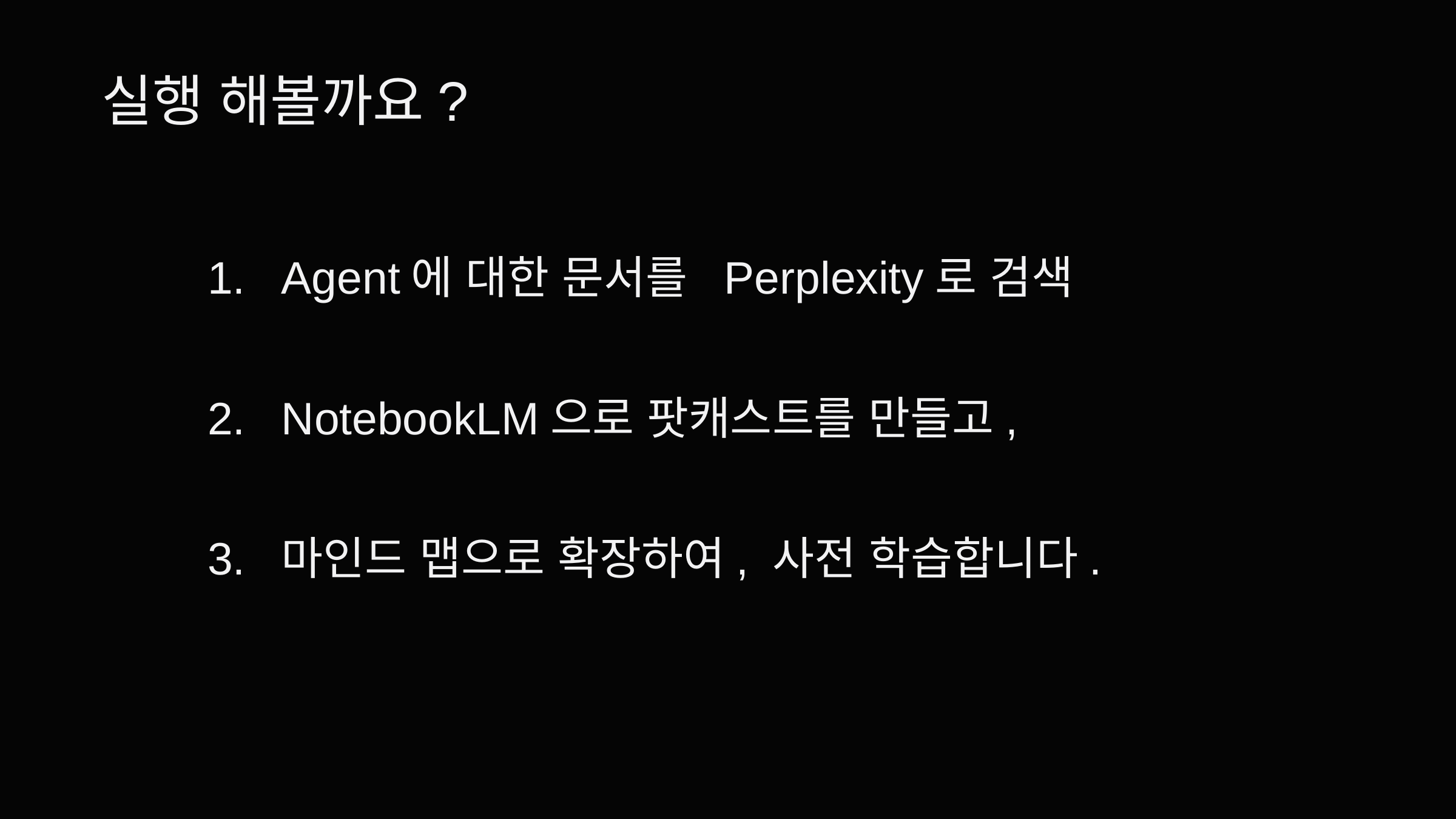

실행 해볼까요?
Agent에 대한 문서를  Perplexity로 검색

NotebookLM으로 팟캐스트를 만들고,

마인드 맵으로 확장하여, 사전 학습합니다.